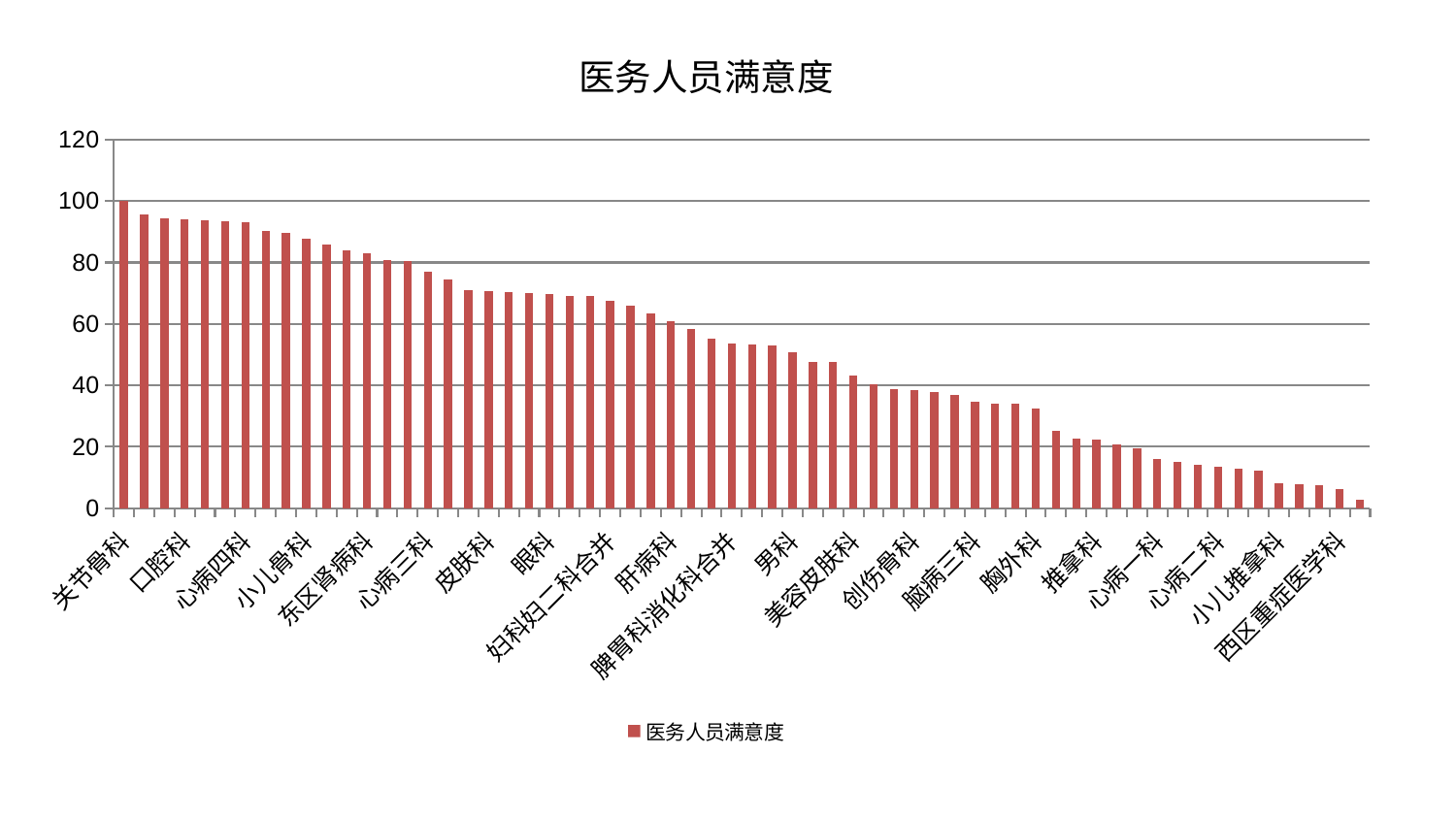

### Chart: 医务人员满意度

| Category | 医务人员满意度 |
|---|---|
| 关节骨科 | 100.0 |
| 普通外科 | 95.74205037291594 |
| 肝胆外科 | 94.5341756984763 |
| 口腔科 | 93.9159810305679 |
| 妇科 | 93.86317437359565 |
| 内分泌科 | 93.33376675872607 |
| 心病四科 | 93.12727443101136 |
| 消化内科 | 90.17194916768362 |
| 微创骨科 | 89.59299292029527 |
| 小儿骨科 | 87.64220925421454 |
| 重症医学科 | 85.74411842710347 |
| 骨科 | 83.88366109980028 |
| 东区肾病科 | 82.93110369962969 |
| 血液科 | 80.79194122157887 |
| 肾病科 | 80.60581869776328 |
| 心病三科 | 76.9120431327898 |
| 治未病中心 | 74.59693997211257 |
| 东区重症医学科 | 70.88188760082457 |
| 皮肤科 | 70.84226132859644 |
| 康复科 | 70.44404173489522 |
| 耳鼻喉科 | 69.96736330928744 |
| 眼科 | 69.7891436389718 |
| 针灸科 | 69.26209700962691 |
| 医院 | 69.07836600523815 |
| 妇科妇二科合并 | 67.45297894248439 |
| 风湿病科 | 65.94944637280994 |
| 肿瘤内科 | 63.30311395026948 |
| 肝病科 | 61.00547028661871 |
| 脊柱骨科 | 58.32823434747942 |
| 显微骨科 | 55.37234109598963 |
| 脾胃科消化科合并 | 53.65164476112354 |
| 脾胃病科 | 53.239794797499314 |
| 身心医学科 | 53.12519946374013 |
| 男科 | 50.93085829060115 |
| 肛肠科 | 47.73283206681719 |
| 产科 | 47.50358321689851 |
| 美容皮肤科 | 43.10091463763834 |
| 泌尿外科 | 40.42881762202277 |
| 儿科 | 38.72422486125375 |
| 创伤骨科 | 38.54798730744893 |
| 心血管内科 | 37.750224451314885 |
| 脑病一科 | 36.76095675738442 |
| 脑病三科 | 34.61983636656216 |
| 肾脏内科 | 33.97731445715411 |
| 老年医学科 | 33.97330854917331 |
| 胸外科 | 32.36759531750604 |
| 运动损伤骨科 | 25.19786988768566 |
| 神经内科 | 22.612891371471665 |
| 推拿科 | 22.439832237767334 |
| 呼吸内科 | 20.708699562762646 |
| 周围血管科 | 19.386742083821428 |
| 心病一科 | 15.897419866648612 |
| 妇二科 | 15.232458239042758 |
| 中医外治中心 | 14.159794591627906 |
| 心病二科 | 13.406611485619925 |
| 乳腺甲状腺外科 | 12.986087575994887 |
| 神经外科 | 12.330403363522535 |
| 小儿推拿科 | 8.292687450749291 |
| 脑病二科 | 7.9258152116512095 |
| 中医经典科 | 7.5025255023479565 |
| 西区重症医学科 | 6.363882379379748 |
| 综合内科 | 2.6783657383907755 |
92